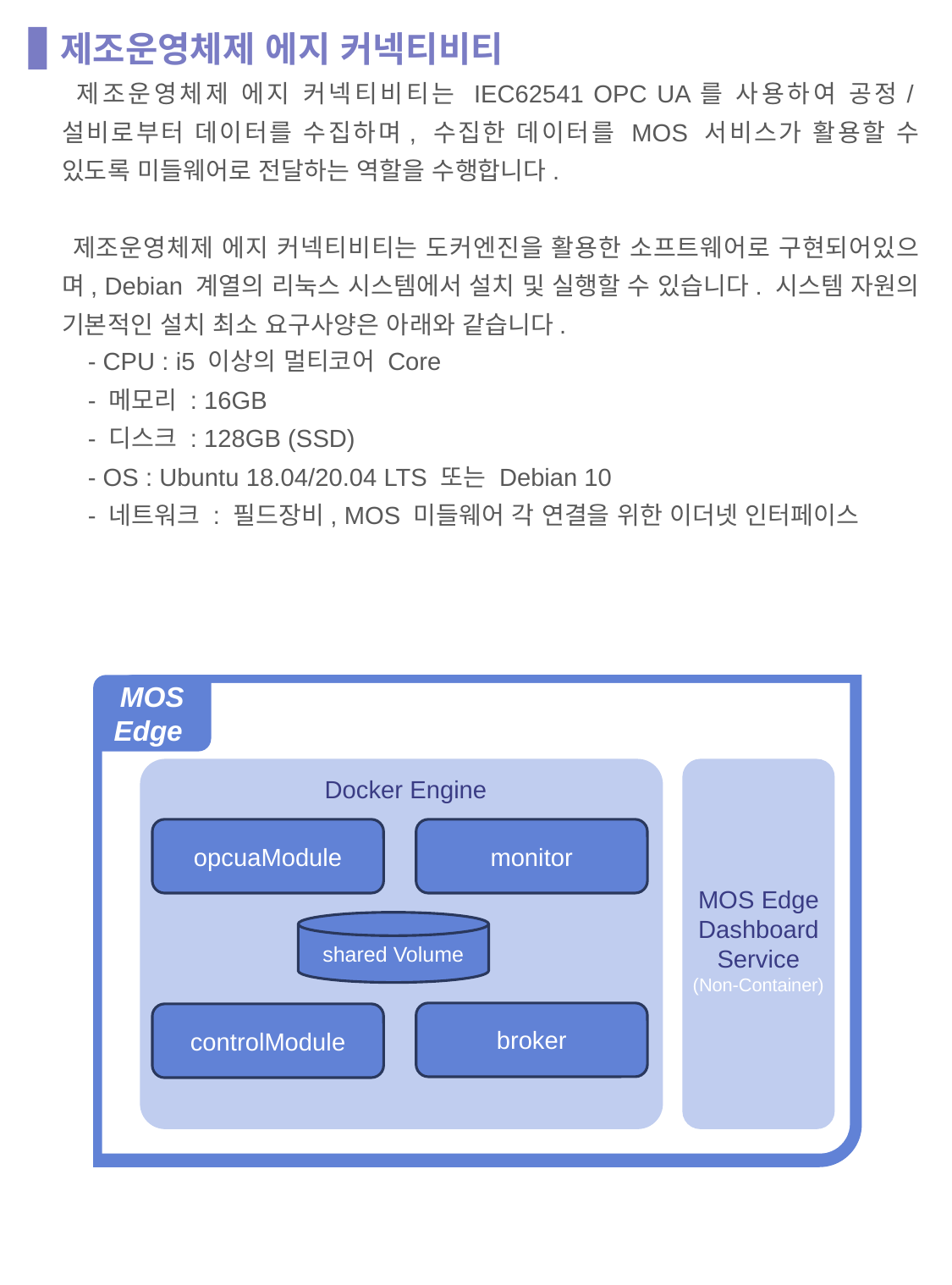

제조운영체제 에지 커넥티비티
  제조운영체제 에지 커넥티비티는 IEC62541 OPC UA를 사용하여 공정/설비로부터 데이터를 수집하며, 수집한 데이터를 MOS 서비스가 활용할 수 있도록 미들웨어로 전달하는 역할을 수행합니다.

  제조운영체제 에지 커넥티비티는 도커엔진을 활용한 소프트웨어로 구현되어있으며, Debian 계열의 리눅스 시스템에서 설치 및 실행할 수 있습니다. 시스템 자원의 기본적인 설치 최소 요구사양은 아래와 같습니다.
- CPU : i5 이상의 멀티코어 Core
- 메모리 : 16GB
- 디스크 : 128GB (SSD)
- OS : Ubuntu 18.04/20.04 LTS 또는 Debian 10
- 네트워크 : 필드장비, MOS 미들웨어 각 연결을 위한 이더넷 인터페이스

MOS
Edge

Docker Engine
opcuaModule
monitor
MOS Edge
Dashboard
Service
(Non-Container)
shared Volume
broker
controlModule